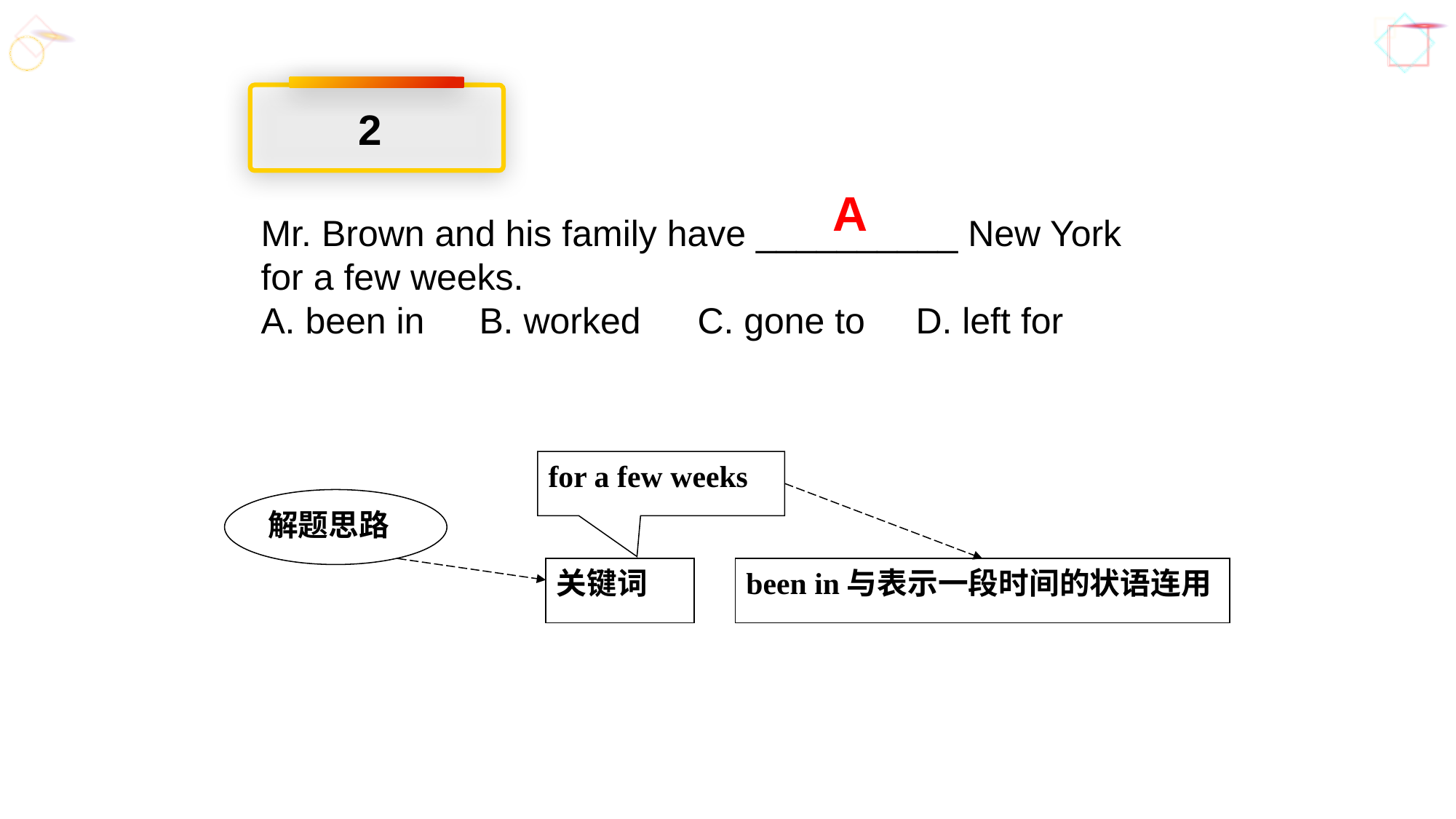

2

A
Mr. Brown and his family have __________ New York
for a few weeks.
A. been in	B. worked	C. gone to	D. left for
for a few weeks

解题思路

关键词
been in与表示一段时间的状语连用